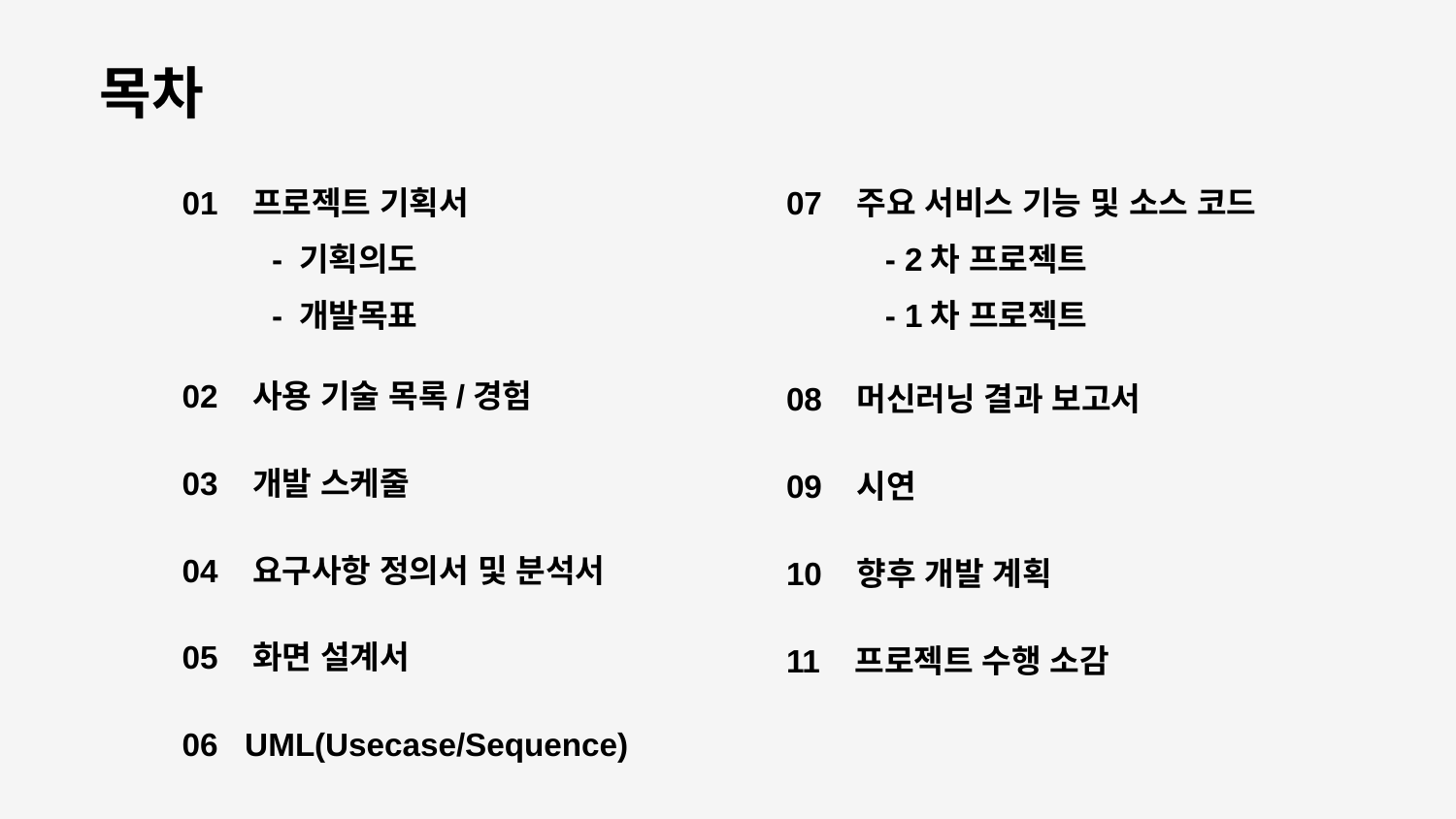

목차
01   프로젝트 기획서
          - 기획의도
          - 개발목표
07   주요 서비스 기능 및 소스 코드
           - 2차 프로젝트
           - 1차 프로젝트
02   사용 기술 목록/경험
08   머신러닝 결과 보고서
03   개발 스케줄
09   시연
04   요구사항 정의서 및 분석서
10   향후 개발 계획
05   화면 설계서
11   프로젝트 수행 소감
06   UML(Usecase/Sequence)